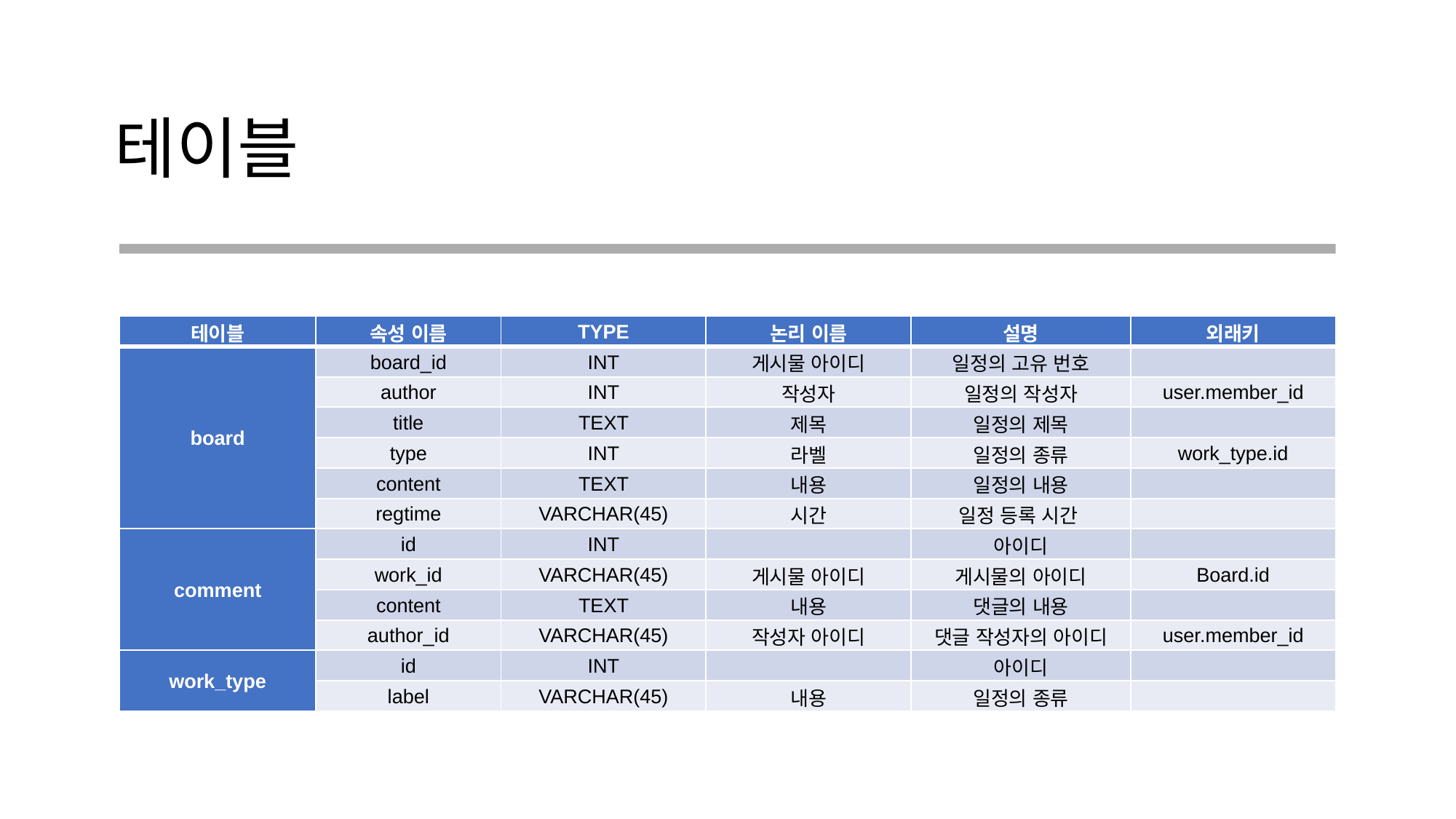

# 테이블

| 테이블 | 속성 이름 | TYPE | 논리 이름 | 설명 | 외래키 |
| --- | --- | --- | --- | --- | --- |
| board | board\_id | INT | 게시물 아이디 | 일정의 고유 번호 |  |
|  | author | INT | 작성자 | 일정의 작성자 | user.member\_id |
|  | title | TEXT | 제목 | 일정의 제목 |  |
|  | type | INT | 라벨 | 일정의 종류 | work\_type.id |
|  | content | TEXT | 내용 | 일정의 내용 |  |
|  | regtime | VARCHAR(45) | 시간 | 일정 등록 시간 |  |
| comment | id | INT |  | 아이디 |  |
|  | work\_id | VARCHAR(45) | 게시물 아이디 | 게시물의 아이디 | Board.id |
|  | content | TEXT | 내용 | 댓글의 내용 |  |
|  | author\_id | VARCHAR(45) | 작성자 아이디 | 댓글 작성자의 아이디 | user.member\_id |
| work\_type | id | INT |  | 아이디 |  |
|  | label | VARCHAR(45) | 내용 | 일정의 종류 |  |